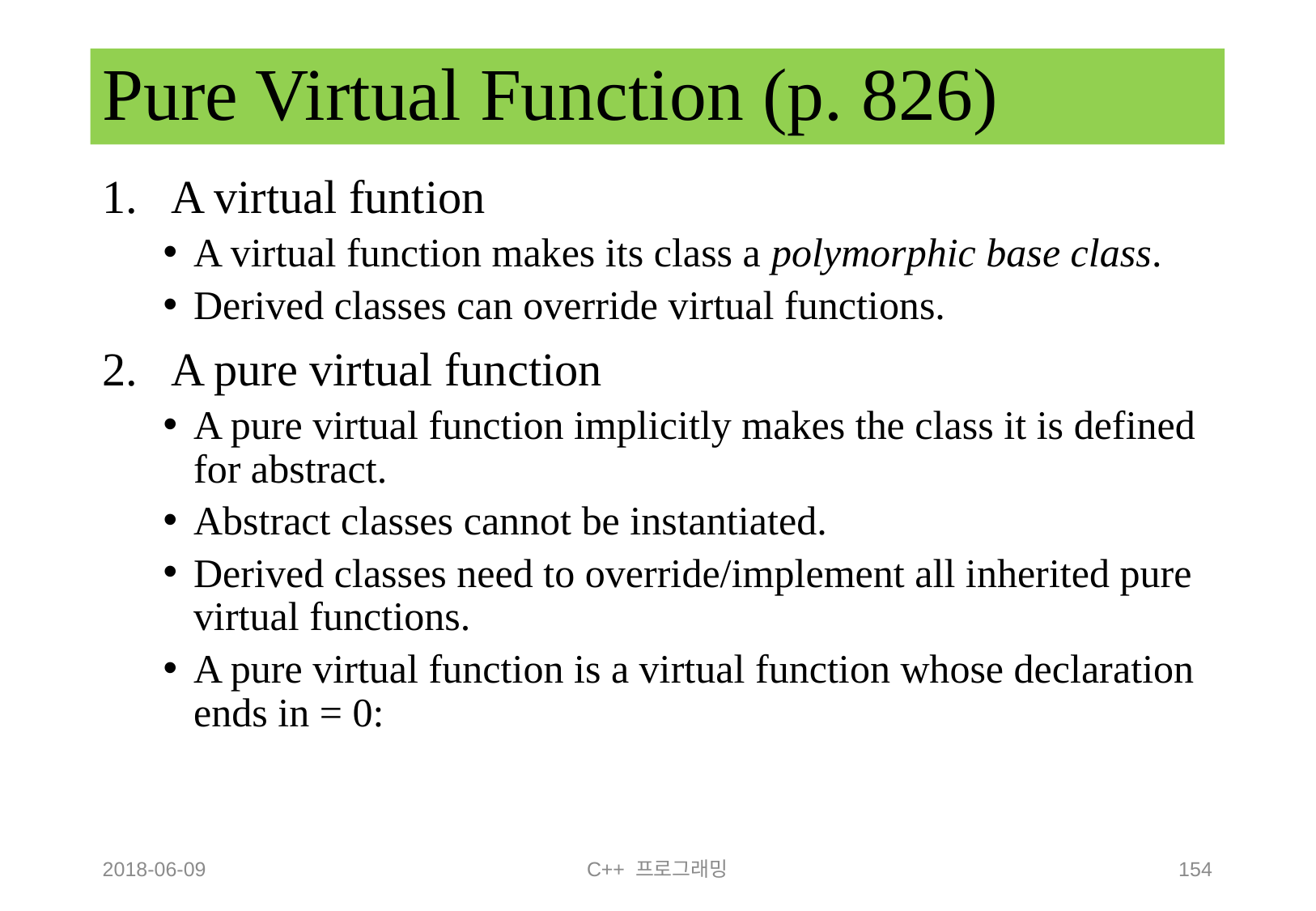

# Pure Virtual Function (p. 826)
A virtual funtion
A virtual function makes its class a polymorphic base class.
Derived classes can override virtual functions.
A pure virtual function
A pure virtual function implicitly makes the class it is defined for abstract.
Abstract classes cannot be instantiated.
Derived classes need to override/implement all inherited pure virtual functions.
A pure virtual function is a virtual function whose declaration ends in = 0:
2018-06-09
C++ 프로그래밍
154